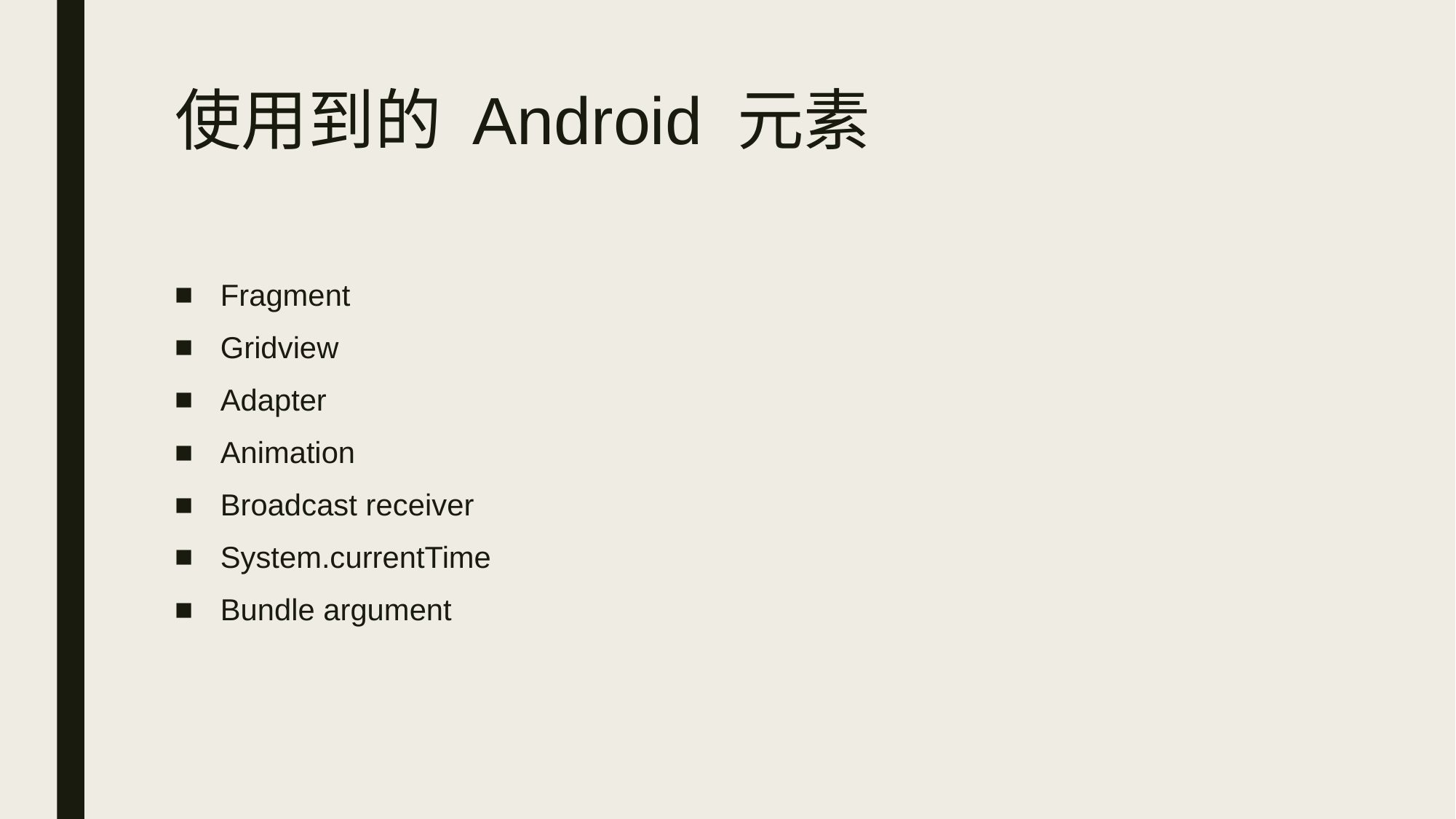

# 使用到的 Android 元素
Fragment
Gridview
Adapter
Animation
Broadcast receiver
System.currentTime
Bundle argument